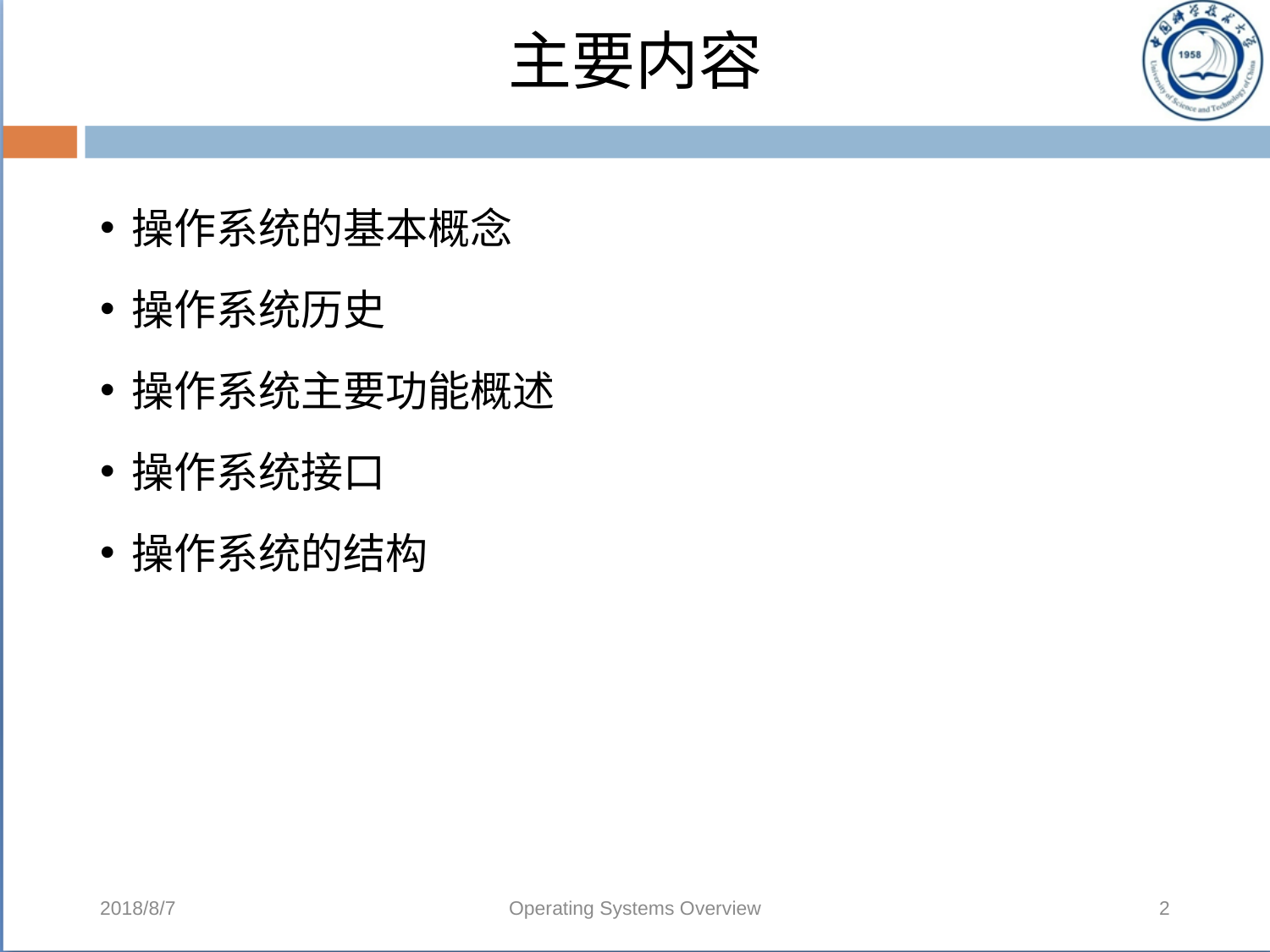

# 主要内容
操作系统的基本概念
操作系统历史
操作系统主要功能概述
操作系统接口
操作系统的结构
2018/8/7
Operating Systems Overview
2